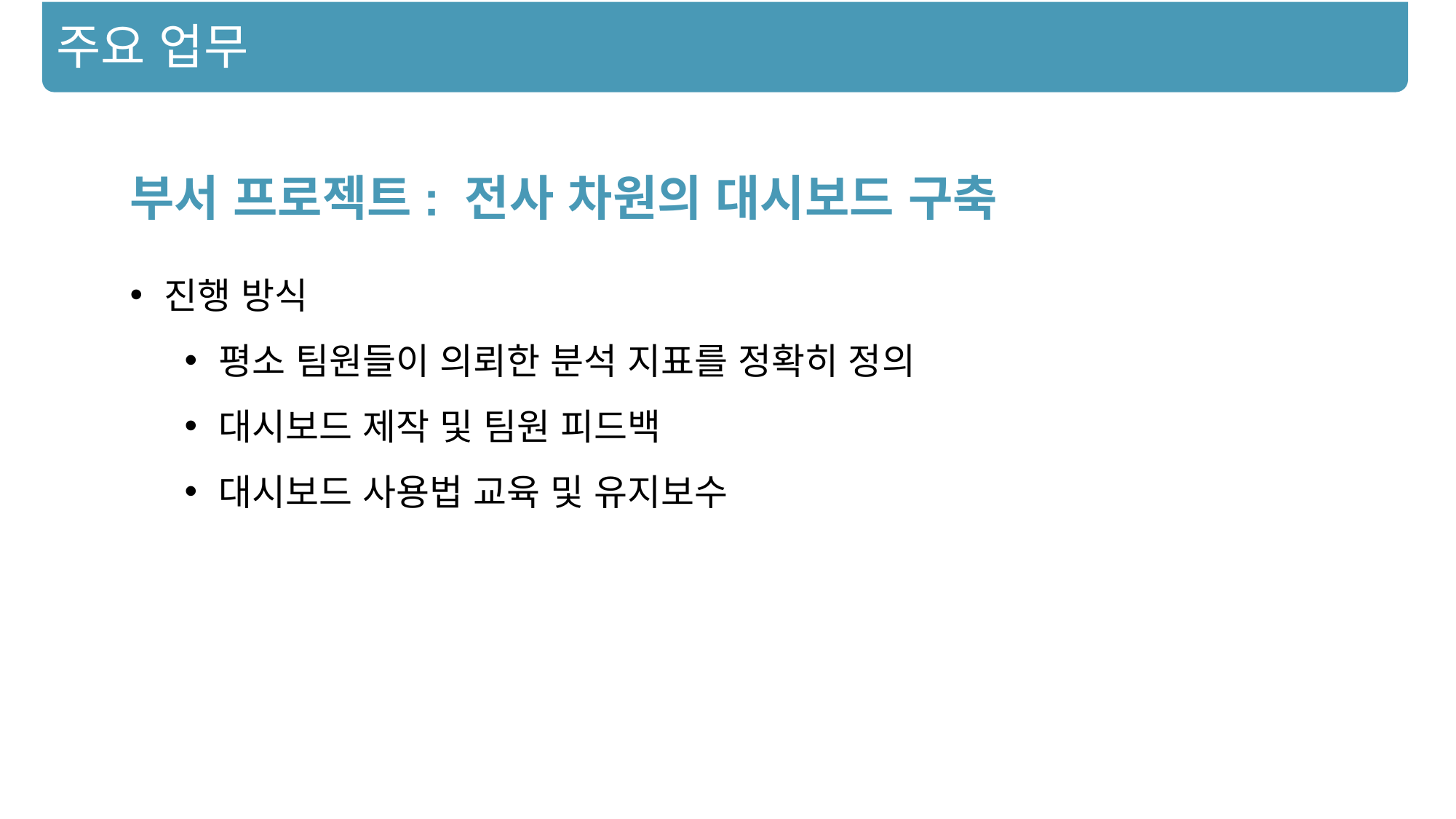

주요 업무
부서 프로젝트: 전사 차원의 대시보드 구축
진행 방식
평소 팀원들이 의뢰한 분석 지표를 정확히 정의
대시보드 제작 및 팀원 피드백
대시보드 사용법 교육 및 유지보수